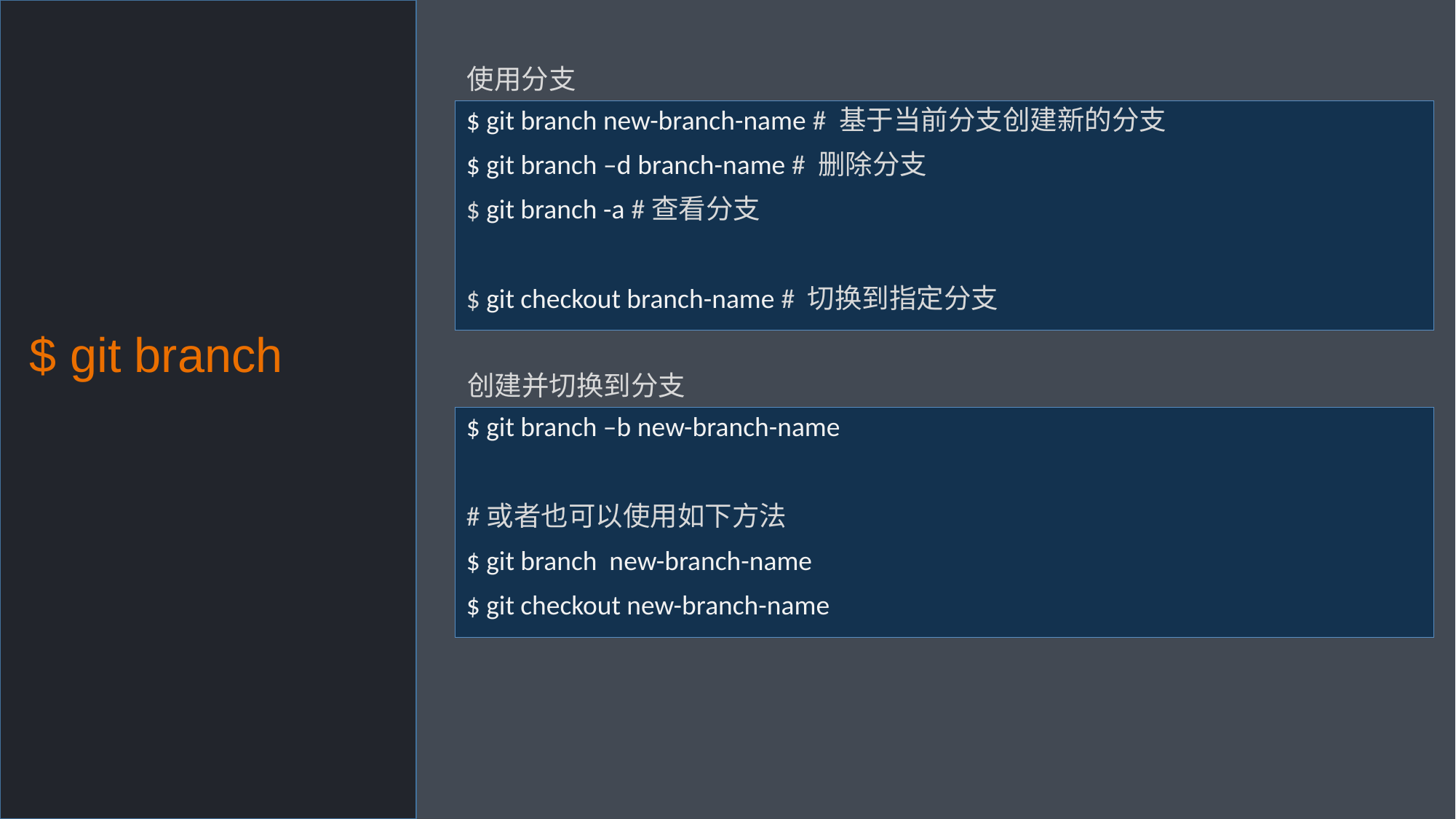

$ git branch
使用分支
$ git branch new-branch-name # 基于当前分支创建新的分支
$ git branch –d branch-name # 删除分支
$ git branch -a #查看分支

$ git checkout branch-name # 切换到指定分支
创建并切换到分支
$ git branch –b new-branch-name

#或者也可以使用如下方法
$ git branch  new-branch-name
$ git checkout new-branch-name